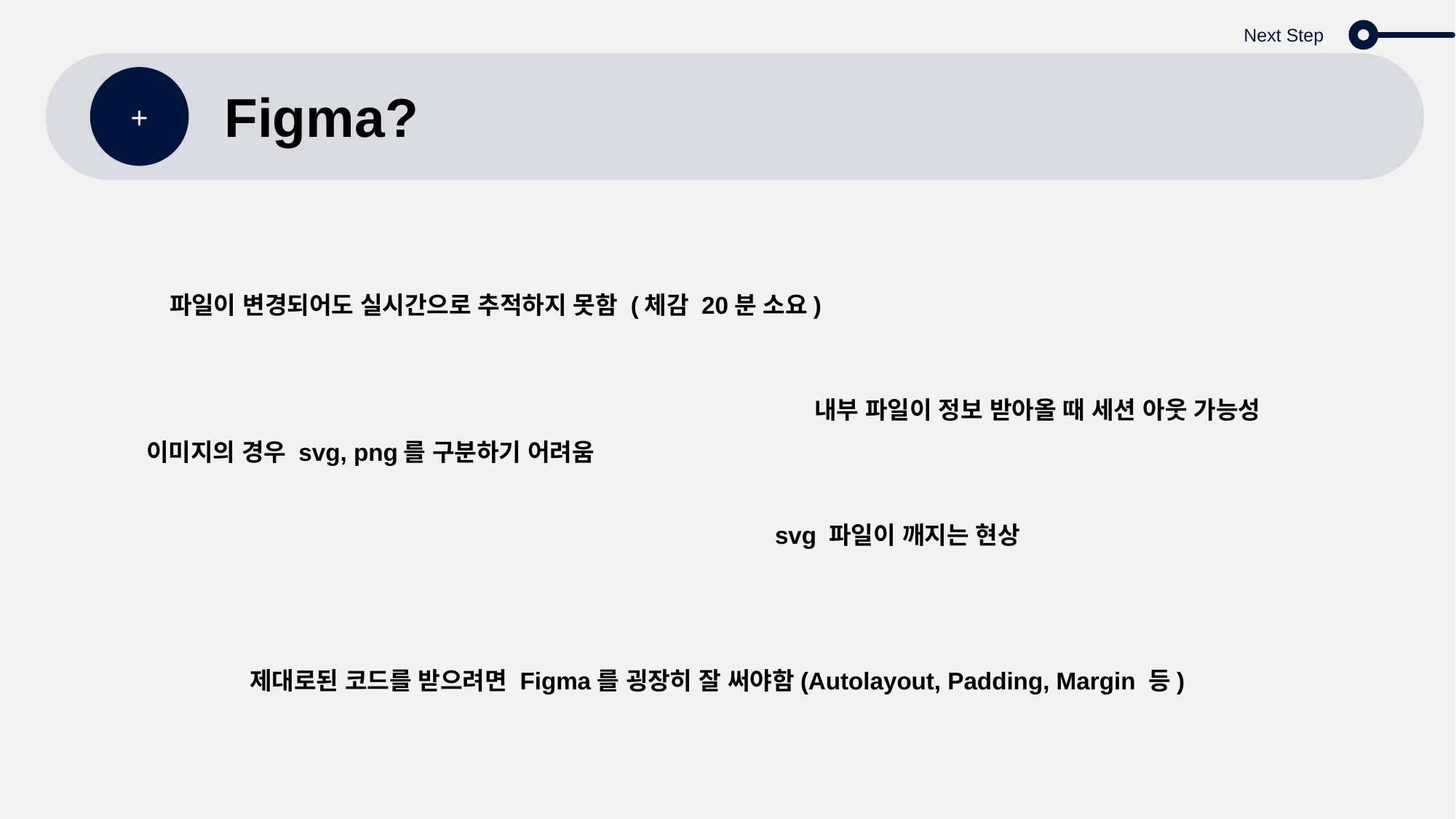

Next Step

+
Figma?
파일이 변경되어도 실시간으로 추적하지 못함 (체감 20분 소요)
내부 파일이 정보 받아올 때 세션 아웃 가능성
이미지의 경우 svg, png를 구분하기 어려움
svg 파일이 깨지는 현상
제대로된 코드를 받으려면 Figma를 굉장히 잘 써야함(Autolayout, Padding, Margin 등)